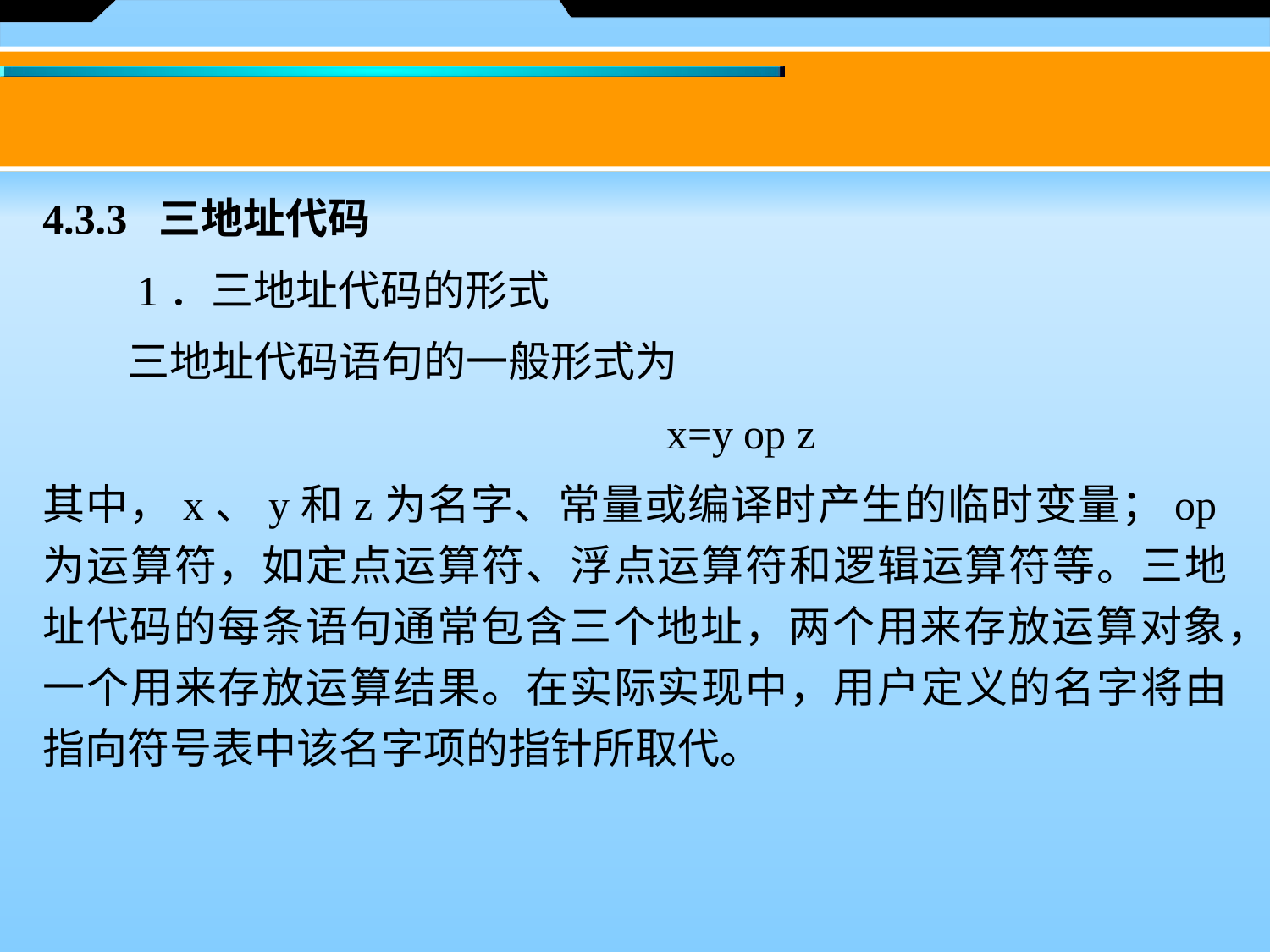

4.3.3  三地址代码
　　1．三地址代码的形式
　　三地址代码语句的一般形式为
                                                           x=y op z
其中，x、y和z为名字、常量或编译时产生的临时变量；op为运算符，如定点运算符、浮点运算符和逻辑运算符等。三地址代码的每条语句通常包含三个地址，两个用来存放运算对象，一个用来存放运算结果。在实际实现中，用户定义的名字将由指向符号表中该名字项的指针所取代。